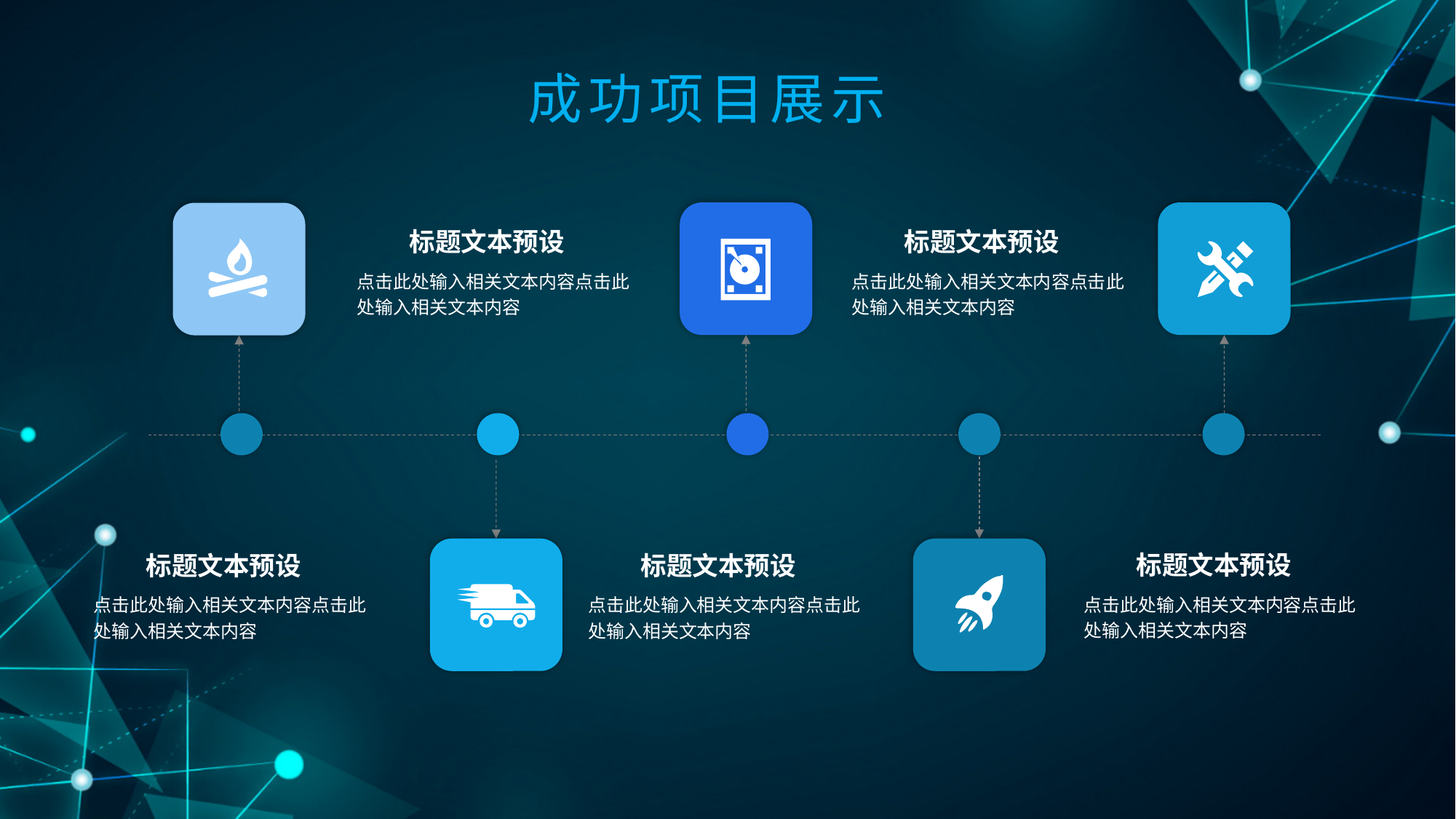

成功项目展示

标题文本预设
标题文本预设
点击此处输入相关文本内容点击此处输入相关文本内容

点击此处输入相关文本内容点击此处输入相关文本内容

标题文本预设
标题文本预设
标题文本预设
点击此处输入相关文本内容点击此处输入相关文本内容

点击此处输入相关文本内容点击此处输入相关文本内容

点击此处输入相关文本内容点击此处输入相关文本内容